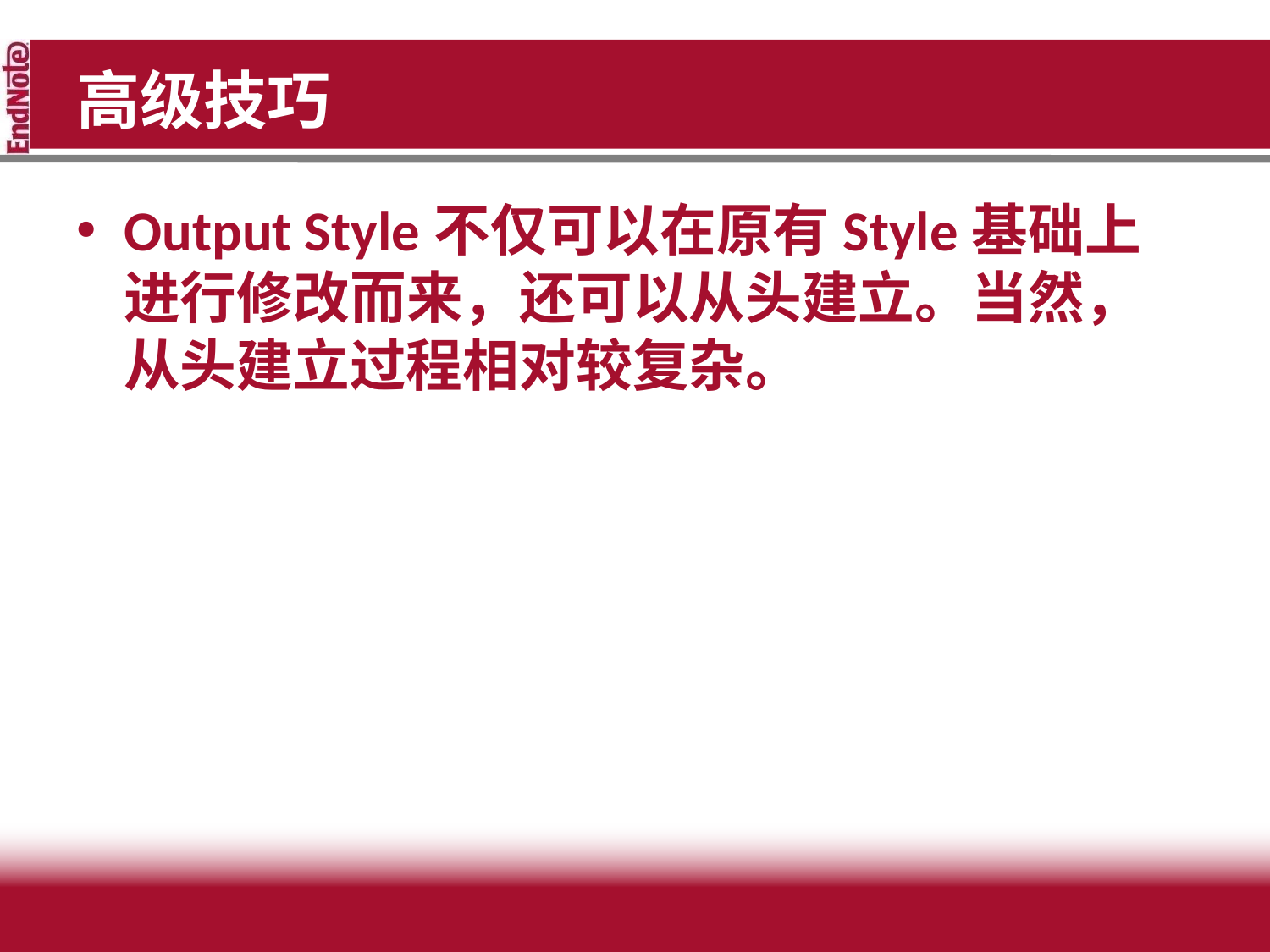

# 高级技巧
Output Style不仅可以在原有Style基础上进行修改而来，还可以从头建立。当然，从头建立过程相对较复杂。